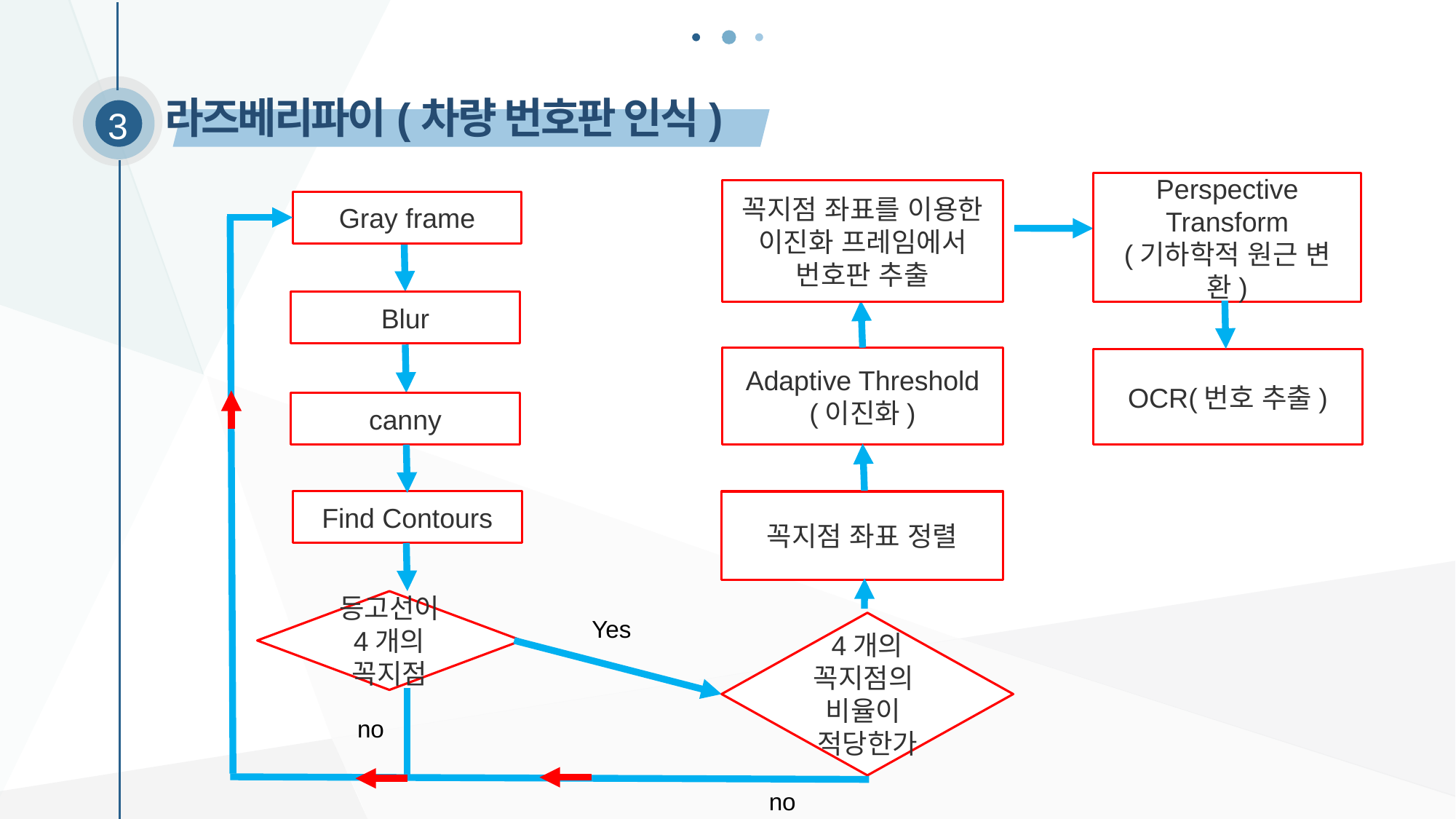

라즈베리파이(차량 번호판 인식)

3

Perspective
Transform
(기하학적 원근 변환)
꼭지점 좌표를 이용한 이진화 프레임에서 번호판 추출
Gray frame
Blur
Adaptive Threshold
(이진화)
OCR(번호 추출)
canny
Find Contours
꼭지점 좌표 정렬
등고선이 4개의
꼭지점
Yes
4개의
꼭지점의
비율이
적당한가
no
no